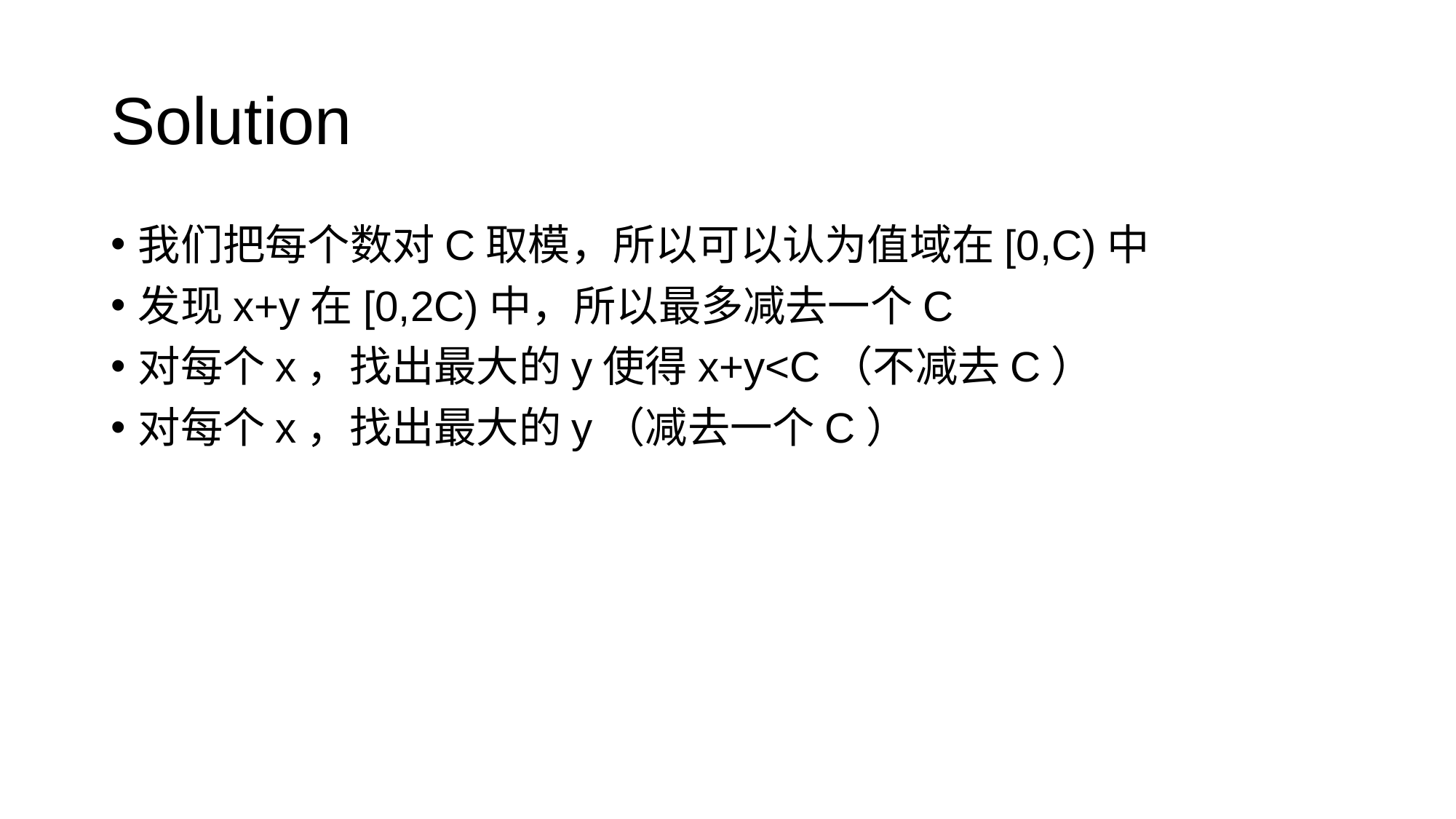

# Solution
我们把每个数对C取模，所以可以认为值域在[0,C)中
发现x+y在[0,2C)中，所以最多减去一个C
对每个x，找出最大的y使得x+y<C（不减去C）
对每个x，找出最大的y（减去一个C）